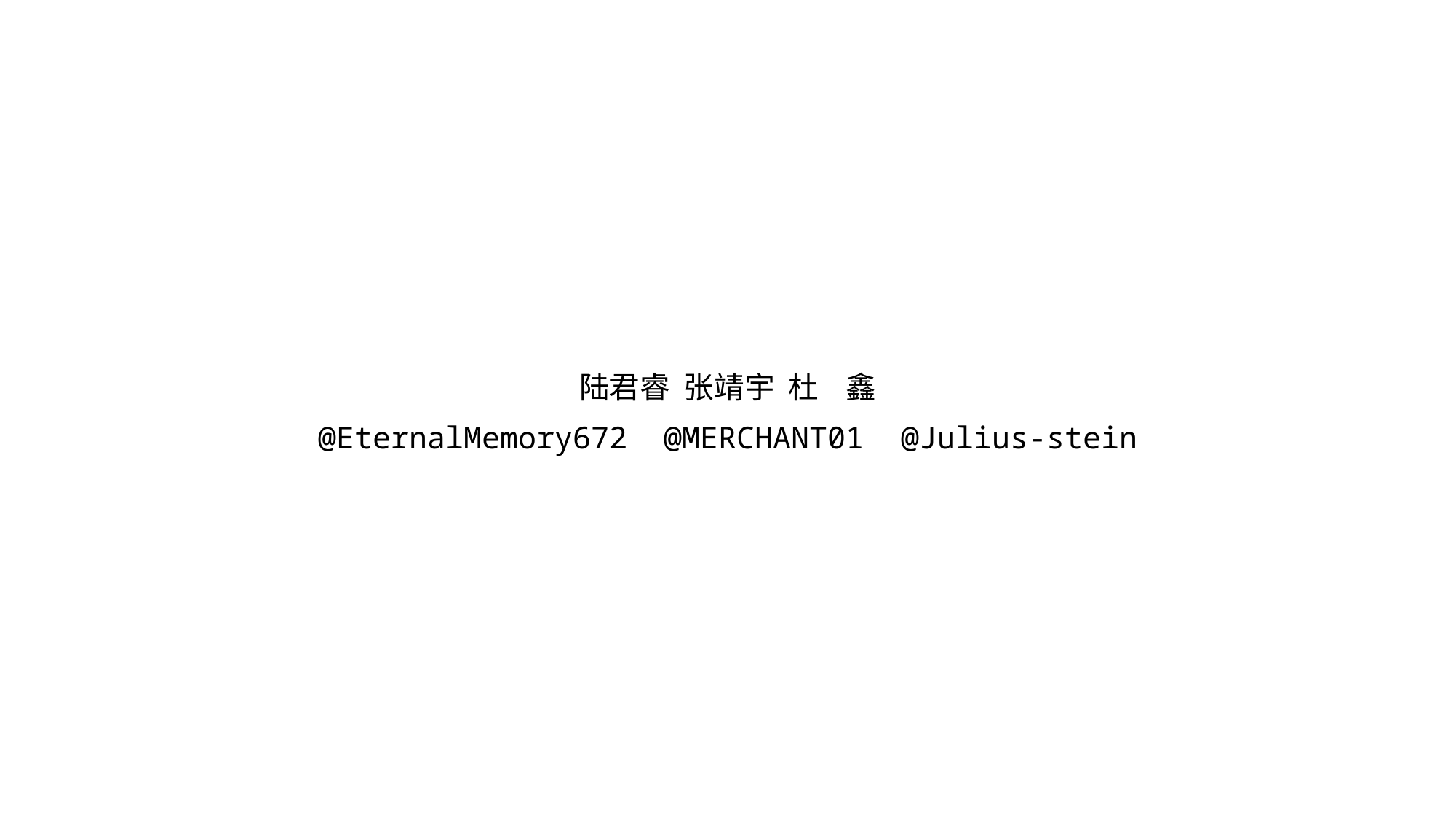

陆君睿  张靖宇  杜    鑫
@EternalMemory672  @MERCHANT01  @Julius-stein